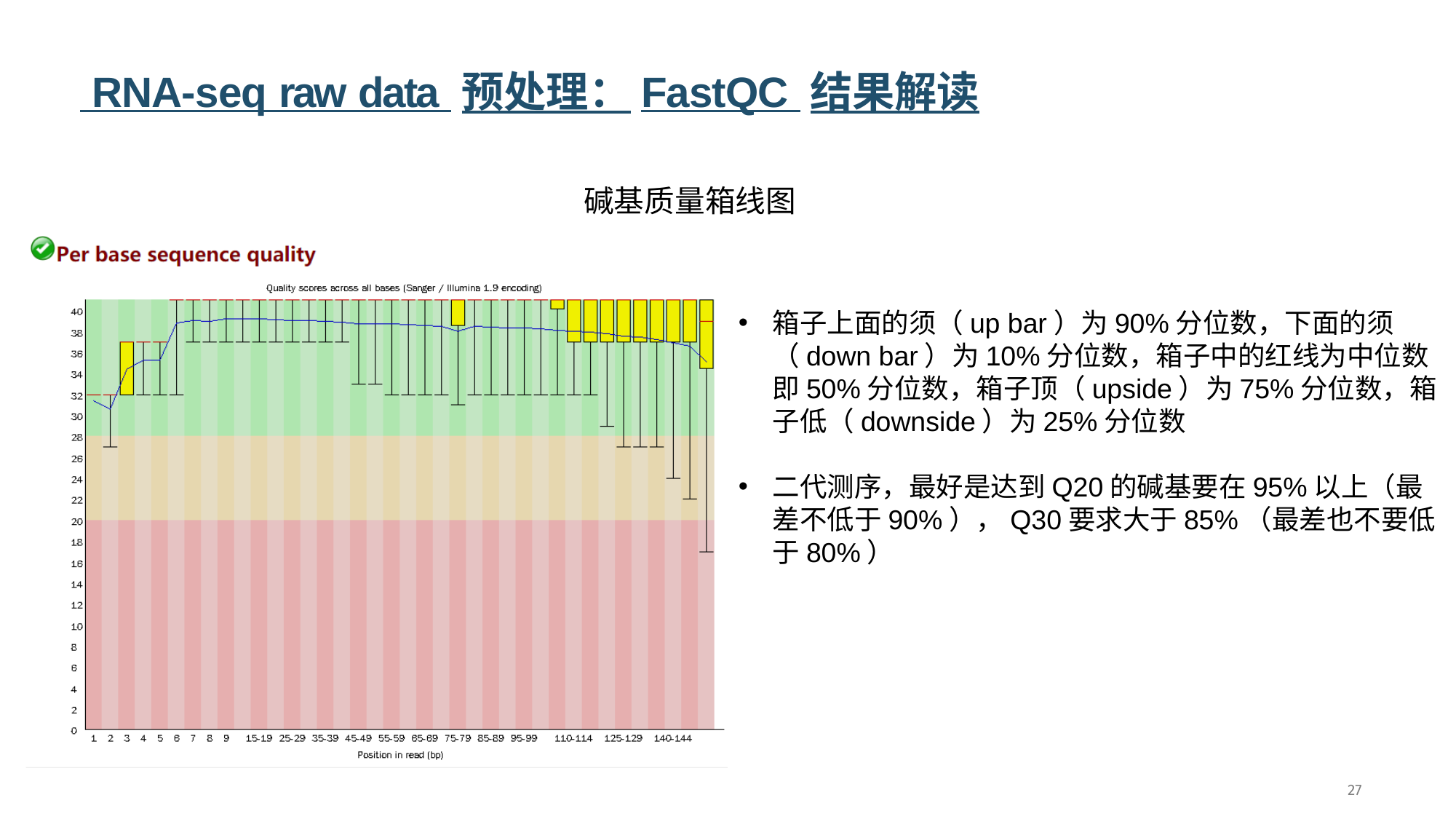

# RNA-seq raw data 预处理：FastQC 结果解读
碱基质量箱线图

箱子上面的须（up bar）为90%分位数，下面的须（down bar）为10%分位数，箱子中的红线为中位数即50%分位数，箱子顶（upside）为75%分位数，箱子低（downside）为25%分位数

二代测序，最好是达到Q20的碱基要在95%以上（最差不低于90%），Q30要求大于85%（最差也不要低于80%）

27